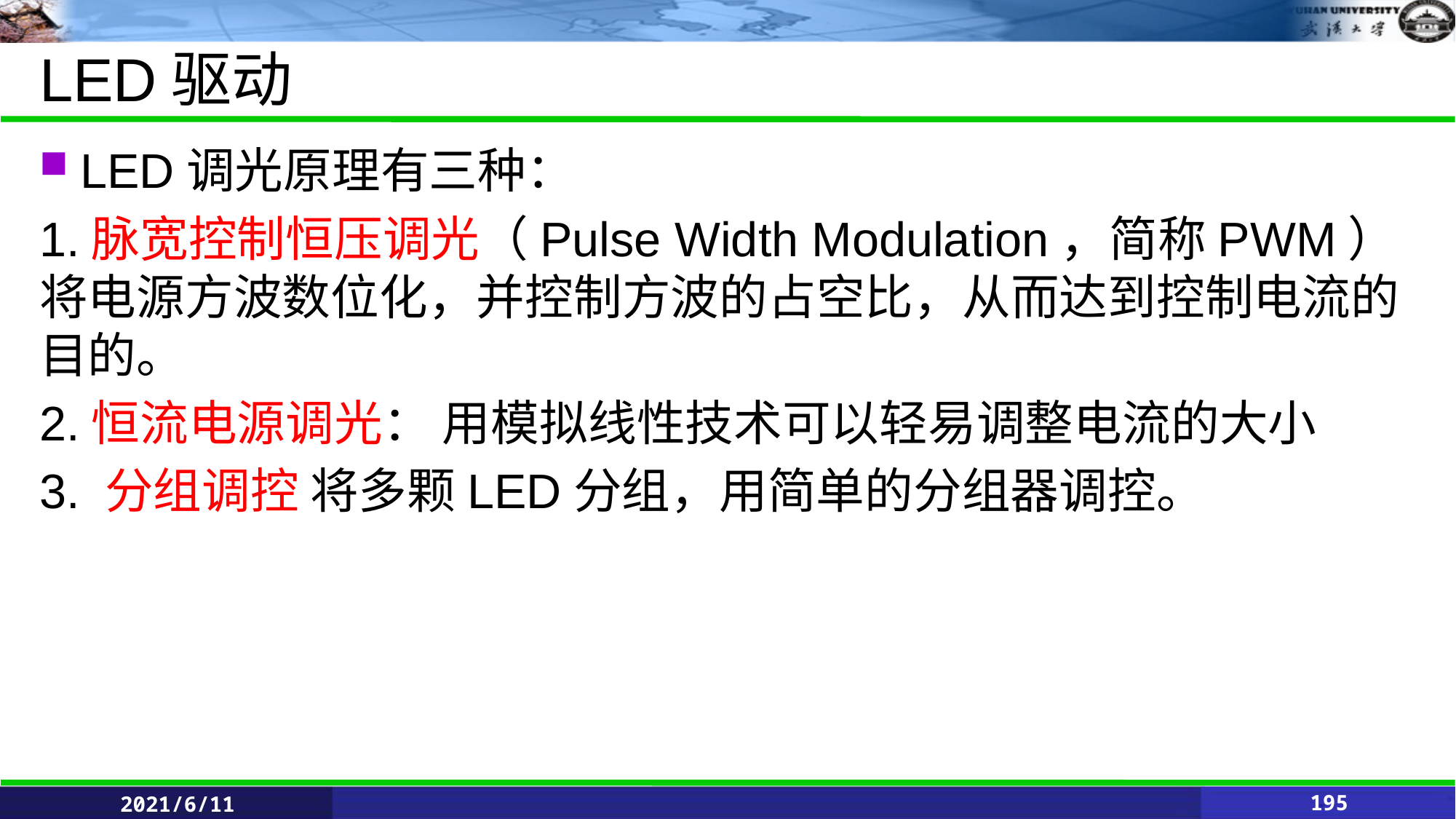

# LED驱动
LED调光原理有三种：
1.脉宽控制恒压调光（Pulse Width Modulation，简称PWM） 将电源方波数位化，并控制方波的占空比，从而达到控制电流的目的。
2.恒流电源调光： 用模拟线性技术可以轻易调整电流的大小
3. 分组调控 将多颗LED分组，用简单的分组器调控。
2021/6/11

195